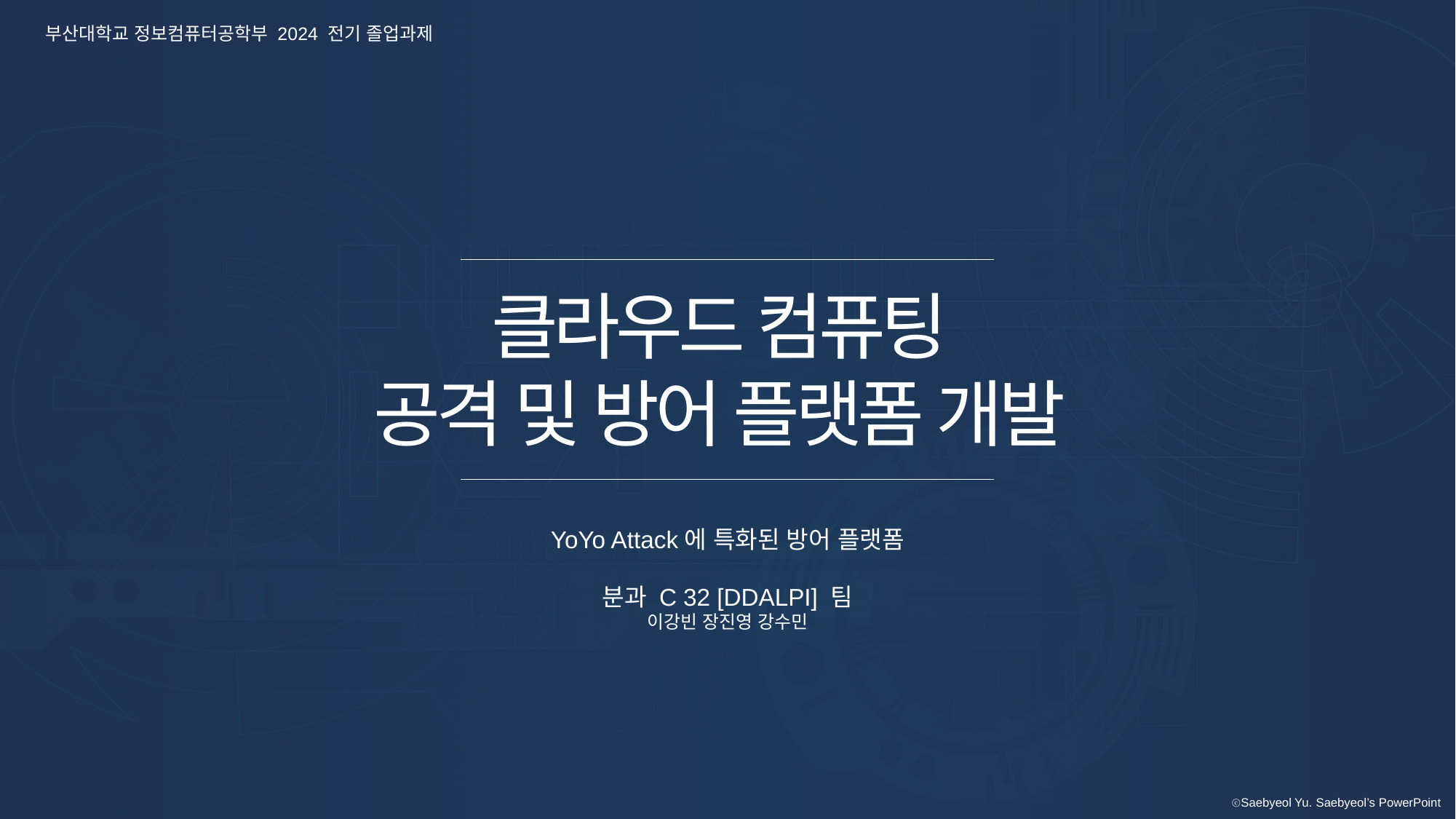

부산대학교 정보컴퓨터공학부 2024 전기 졸업과제
클라우드 컴퓨팅
공격 및 방어 플랫폼 개발
YoYo Attack에 특화된 방어 플랫폼
분과 C 32 [DDALPI] 팀
이강빈 장진영 강수민